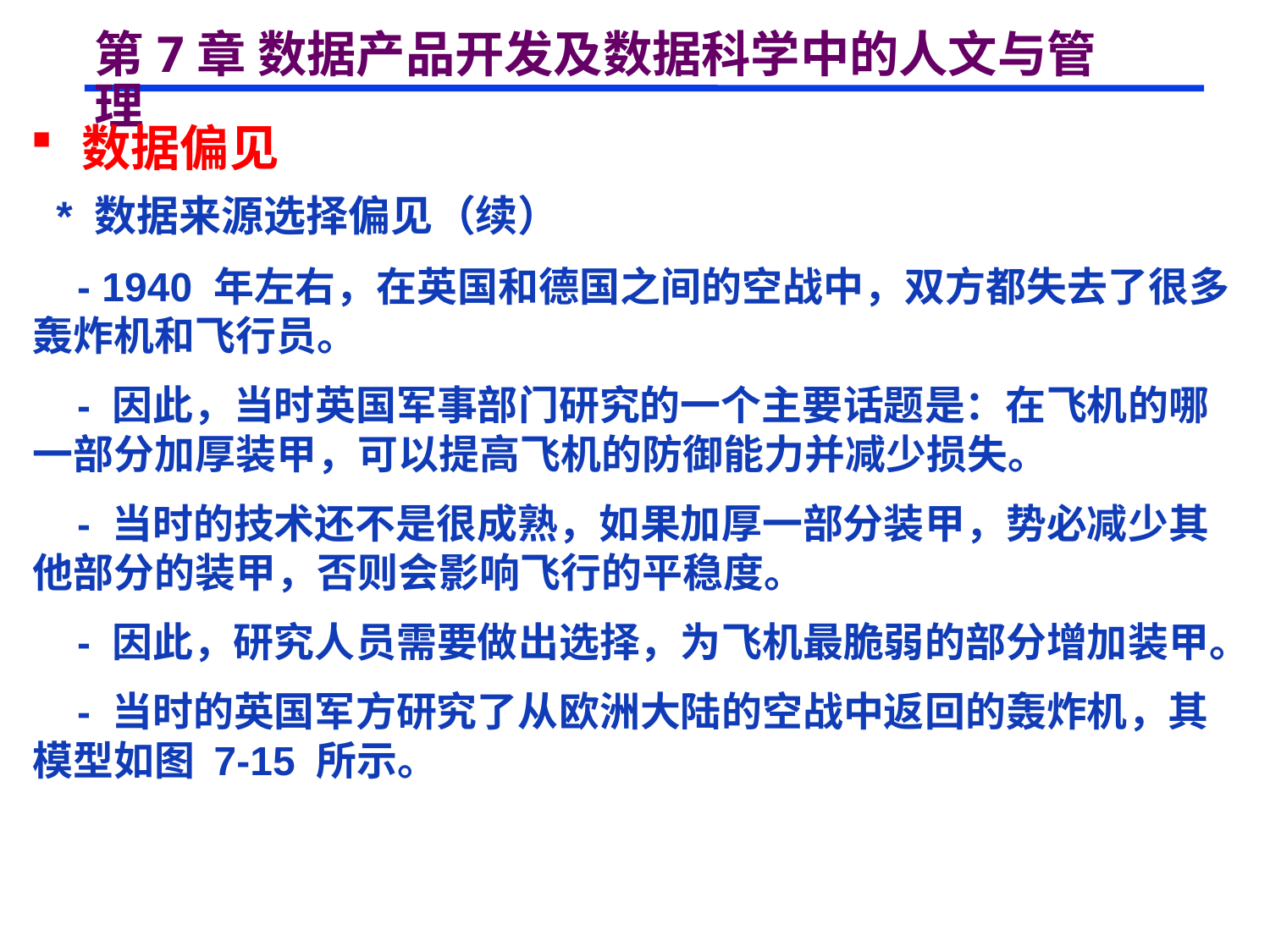

# 第7章 数据产品开发及数据科学中的人文与管理
 数据偏见
  * 数据来源选择偏见（续）
    - 1940 年左右，在英国和德国之间的空战中，双方都失去了很多轰炸机和飞行员。
    - 因此，当时英国军事部门研究的一个主要话题是：在飞机的哪一部分加厚装甲，可以提高飞机的防御能力并减少损失。
    - 当时的技术还不是很成熟，如果加厚一部分装甲，势必减少其他部分的装甲，否则会影响飞行的平稳度。
    - 因此，研究人员需要做出选择，为飞机最脆弱的部分增加装甲。
    - 当时的英国军方研究了从欧洲大陆的空战中返回的轰炸机，其模型如图 7-15 所示。